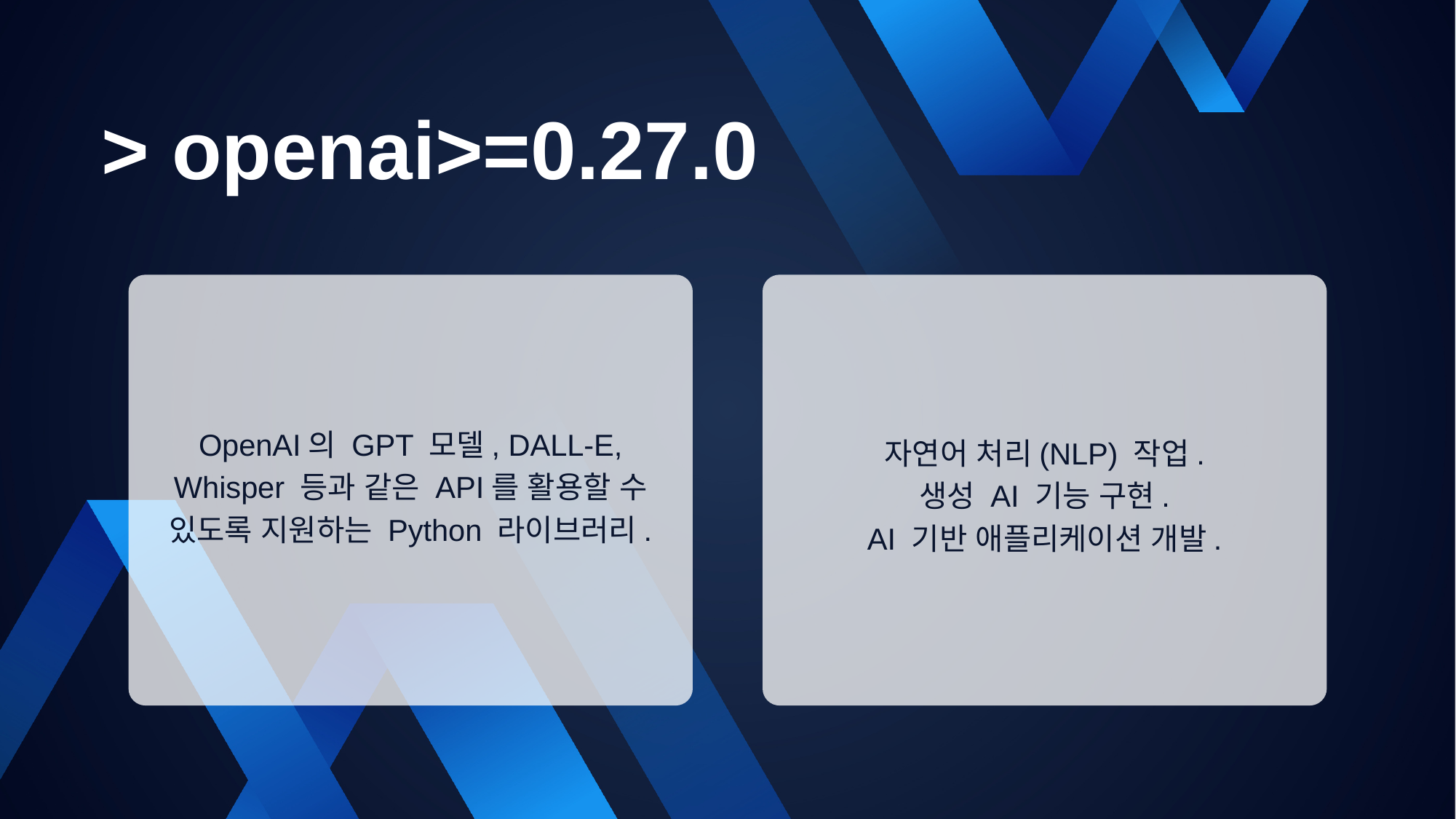

> openai>=0.27.0

OpenAI의 GPT 모델, DALL-E, Whisper 등과 같은 API를 활용할 수 있도록 지원하는 Python 라이브러리.
자연어 처리(NLP) 작업.
생성 AI 기능 구현.
AI 기반 애플리케이션 개발.